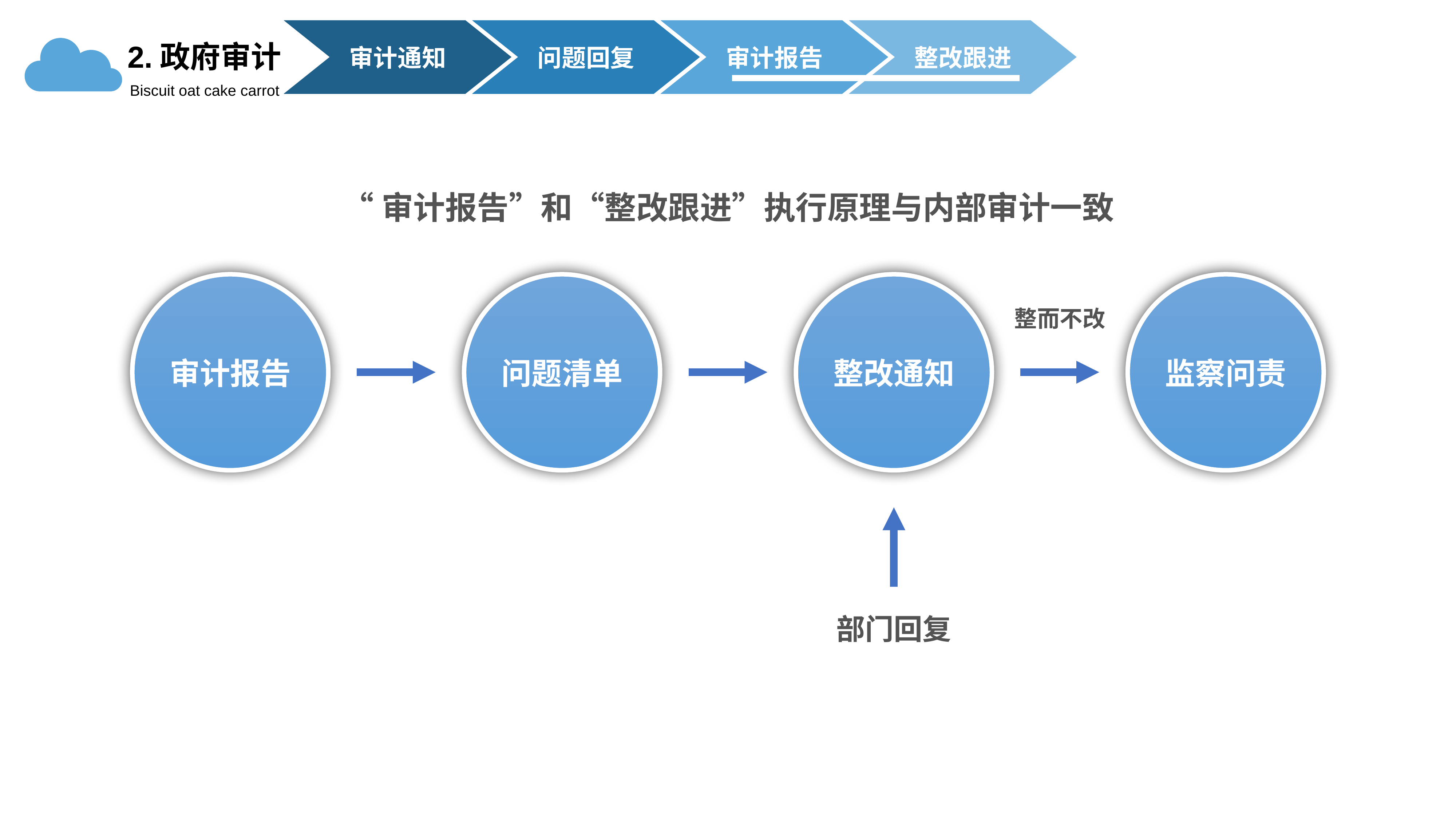

审计通知
问题回复
审计报告
整改跟进
2.政府审计

Biscuit oat cake carrot

“审计报告”和“整改跟进”执行原理与内部审计一致
审计报告
问题清单
整改通知
监察问责
整而不改

部门回复
73